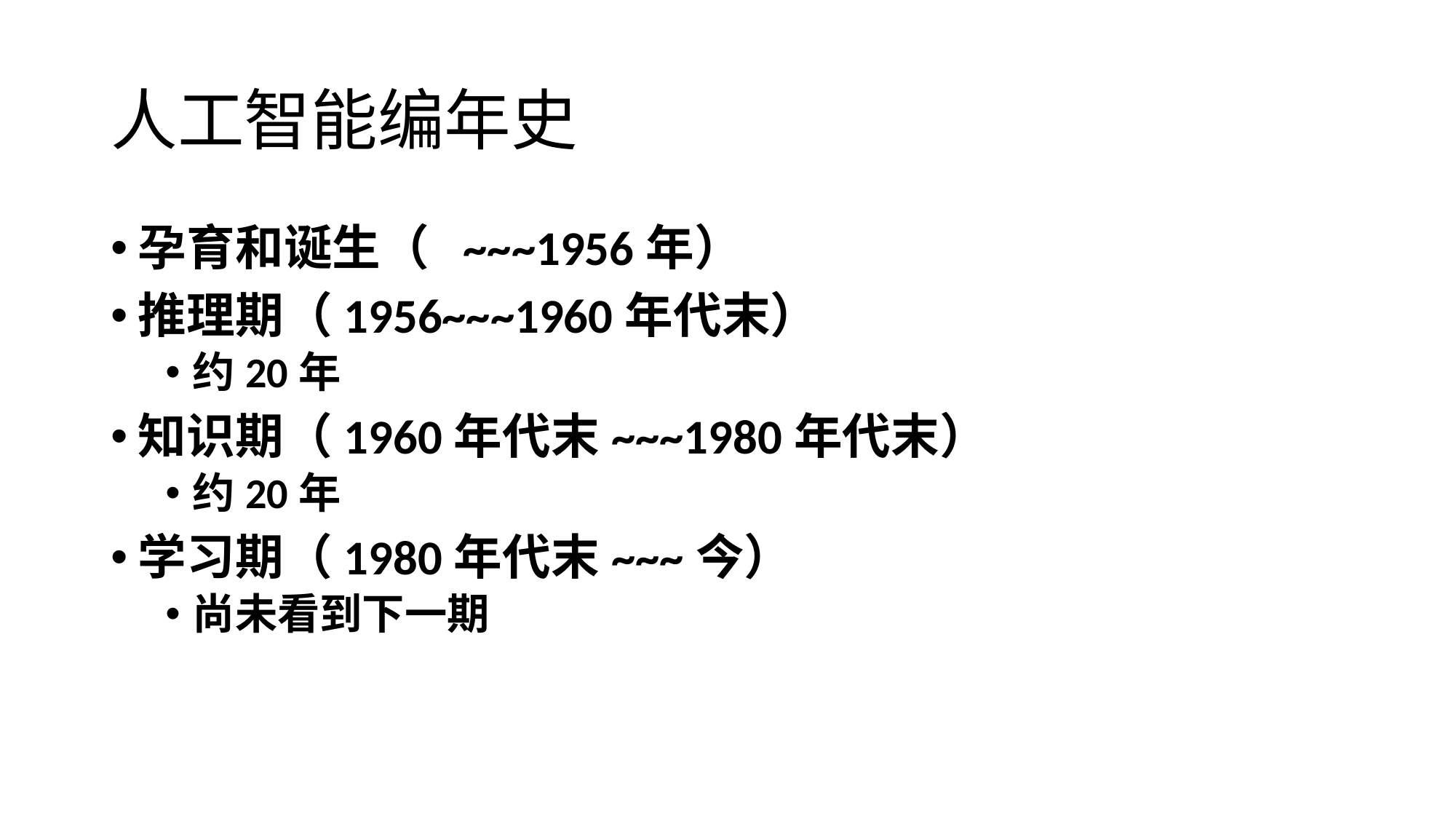

# 人工智能编年史
孕育和诞生（  ~~~1956年）
推理期（1956~~~1960年代末）
约20年
知识期（1960年代末~~~1980年代末）
约20年
学习期（1980年代末~~~今）
尚未看到下一期